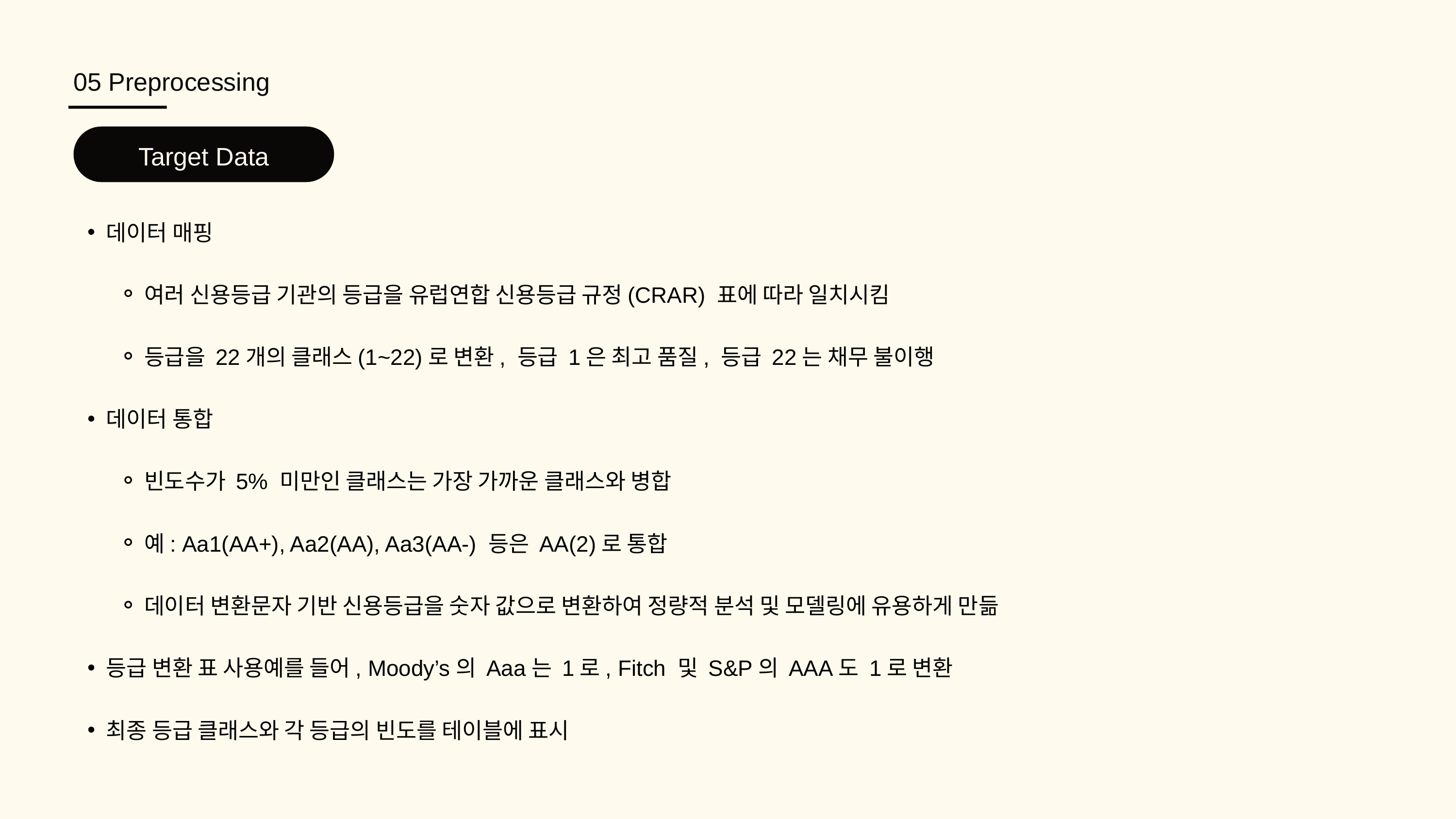

05 Preprocessing

Target Data

데이터 매핑

여러 신용등급 기관의 등급을 유럽연합 신용등급 규정(CRAR) 표에 따라 일치시킴

등급을 22개의 클래스(1~22)로 변환, 등급 1은 최고 품질, 등급 22는 채무 불이행

데이터 통합

빈도수가 5% 미만인 클래스는 가장 가까운 클래스와 병합

예: Aa1(AA+), Aa2(AA), Aa3(AA-) 등은 AA(2)로 통합

데이터 변환문자 기반 신용등급을 숫자 값으로 변환하여 정량적 분석 및 모델링에 유용하게 만듦

등급 변환 표 사용예를 들어, Moody’s의 Aaa는 1로, Fitch 및 S&P의 AAA도 1로 변환

최종 등급 클래스와 각 등급의 빈도를 테이블에 표시